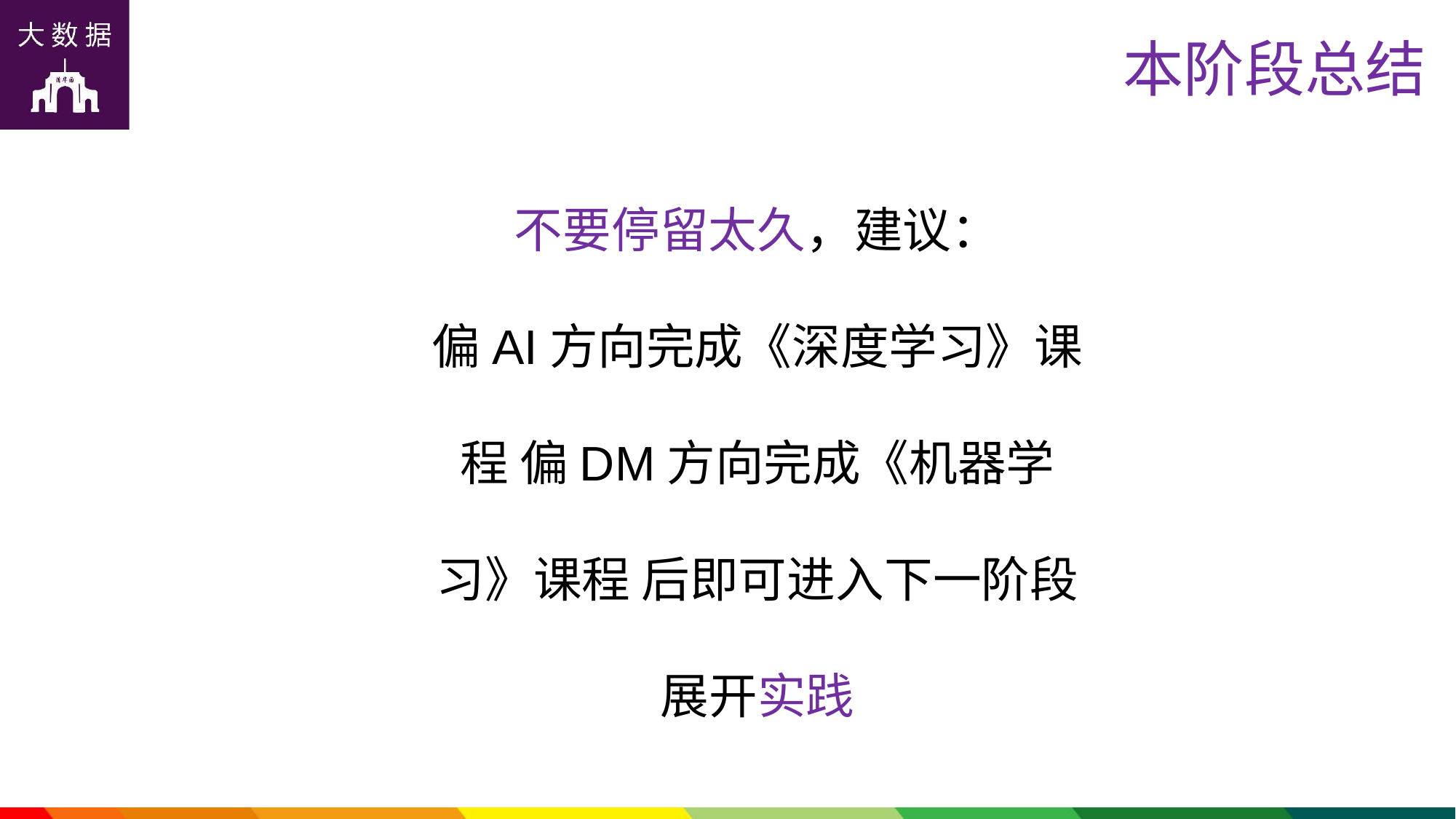

# 本阶段总结
不要停留太久，建议：
偏AI方向完成《深度学习》课程 偏DM方向完成《机器学习》课程 后即可进入下一阶段展开实践